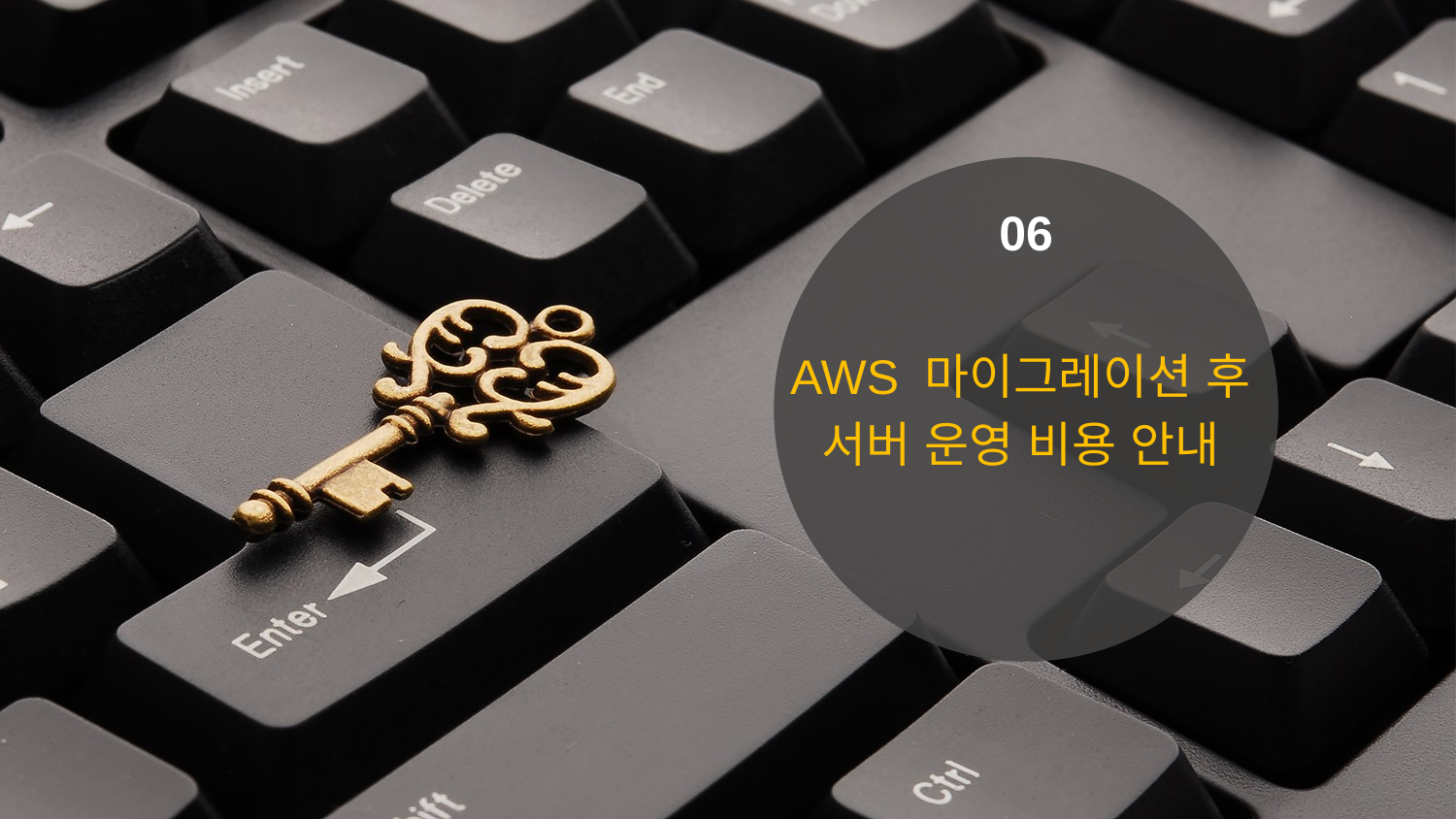

06
AWS 마이그레이션 후
서버 운영 비용 안내